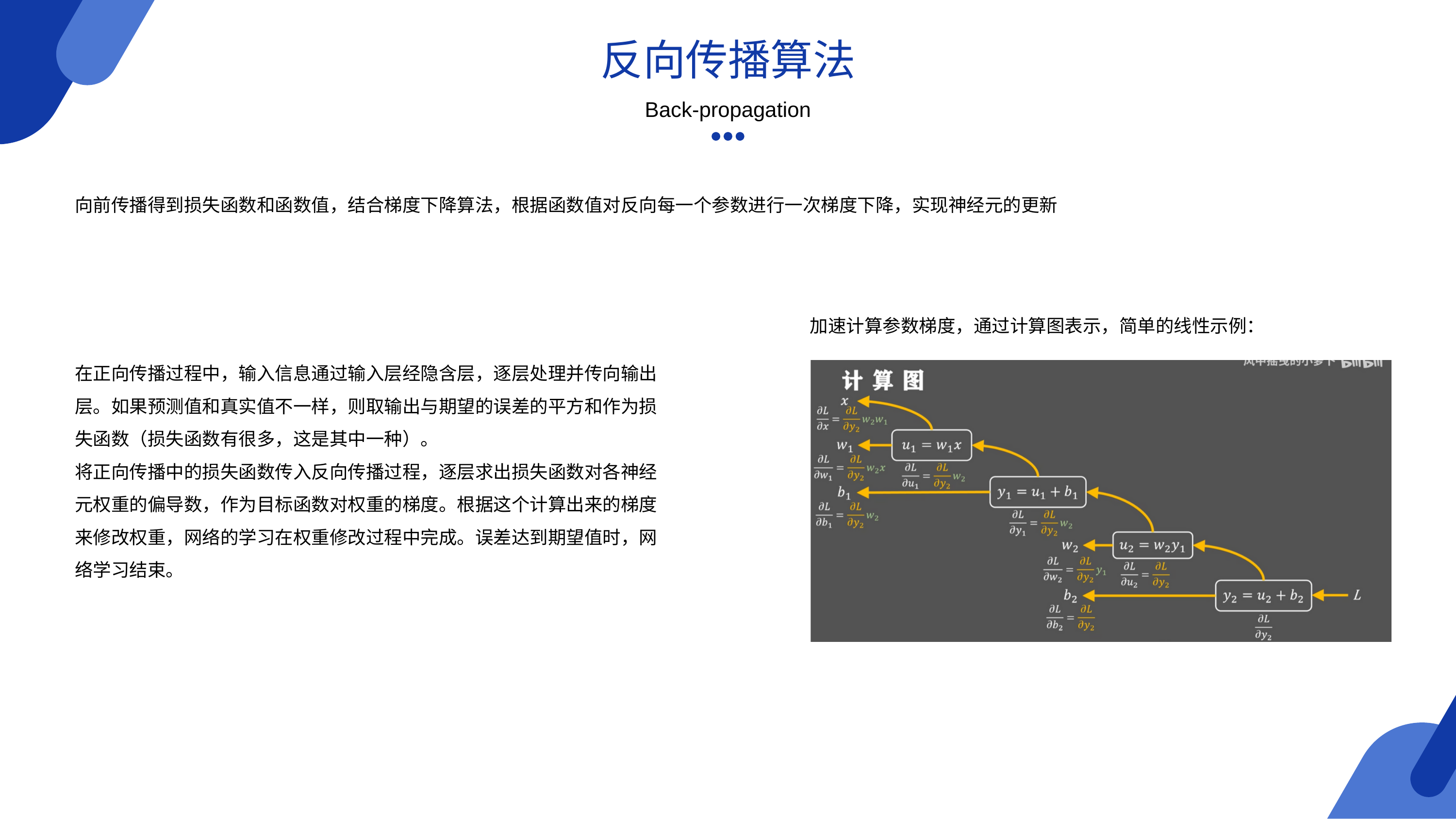

反向传播算法
Back-propagation

向前传播得到损失函数和函数值，结合梯度下降算法，根据函数值对反向每一个参数进行一次梯度下降，实现神经元的更新
加速计算参数梯度，通过计算图表示，简单的线性示例：
在正向传播过程中，输入信息通过输入层经隐含层，逐层处理并传向输出层。如果预测值和真实值不一样，则取输出与期望的误差的平方和作为损失函数（损失函数有很多，这是其中一种）。
将正向传播中的损失函数传入反向传播过程，逐层求出损失函数对各神经元权重的偏导数，作为目标函数对权重的梯度。根据这个计算出来的梯度来修改权重，网络的学习在权重修改过程中完成。误差达到期望值时，网络学习结束。